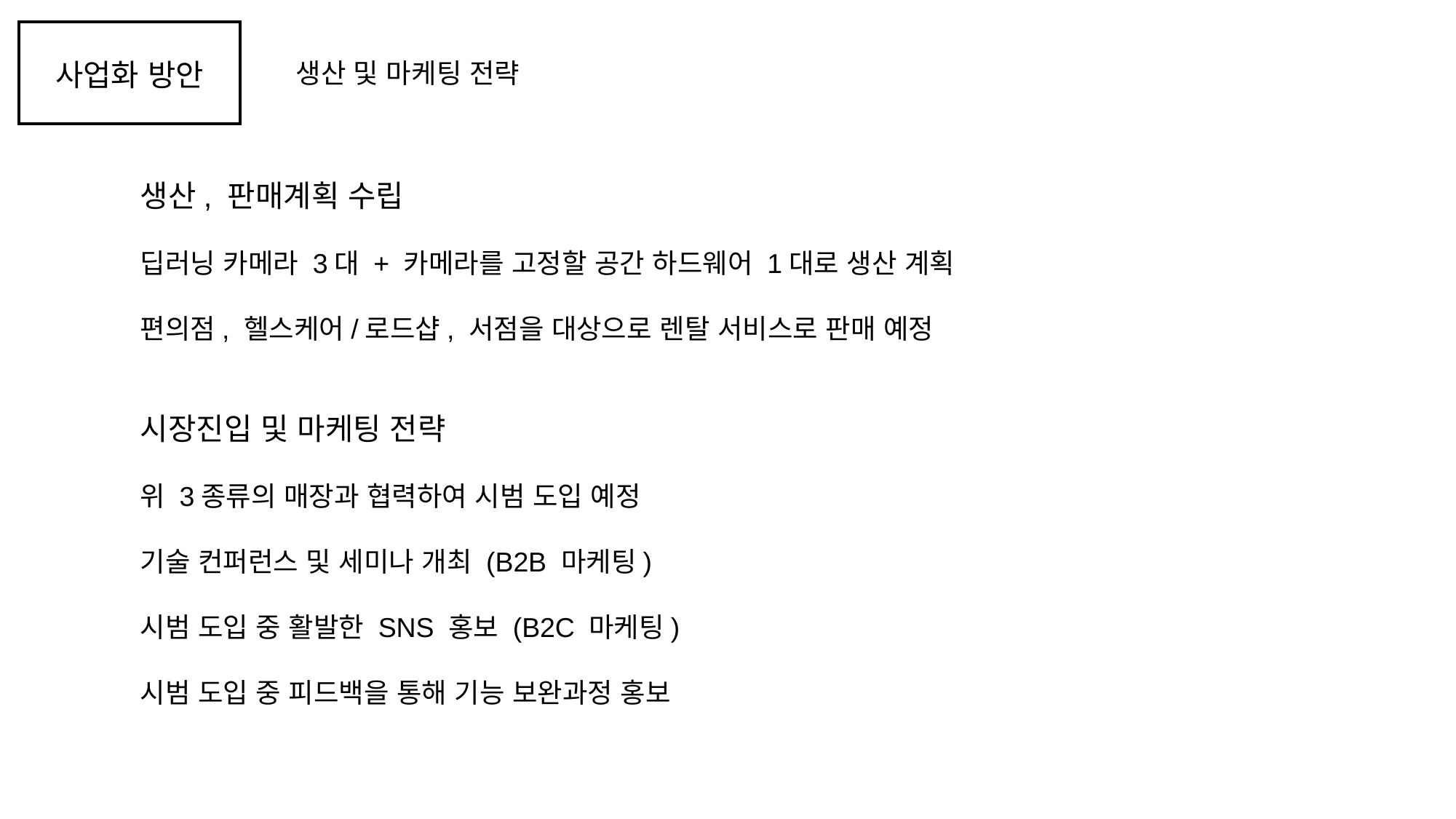

사업화 방안
생산 및 마케팅 전략
생산, 판매계획 수립

딥러닝 카메라 3대 + 카메라를 고정할 공간 하드웨어 1대로 생산 계획

편의점, 헬스케어/로드샵, 서점을 대상으로 렌탈 서비스로 판매 예정

시장진입 및 마케팅 전략

위 3종류의 매장과 협력하여 시범 도입 예정

기술 컨퍼런스 및 세미나 개최 (B2B 마케팅)

시범 도입 중 활발한 SNS 홍보 (B2C 마케팅)

시범 도입 중 피드백을 통해 기능 보완과정 홍보